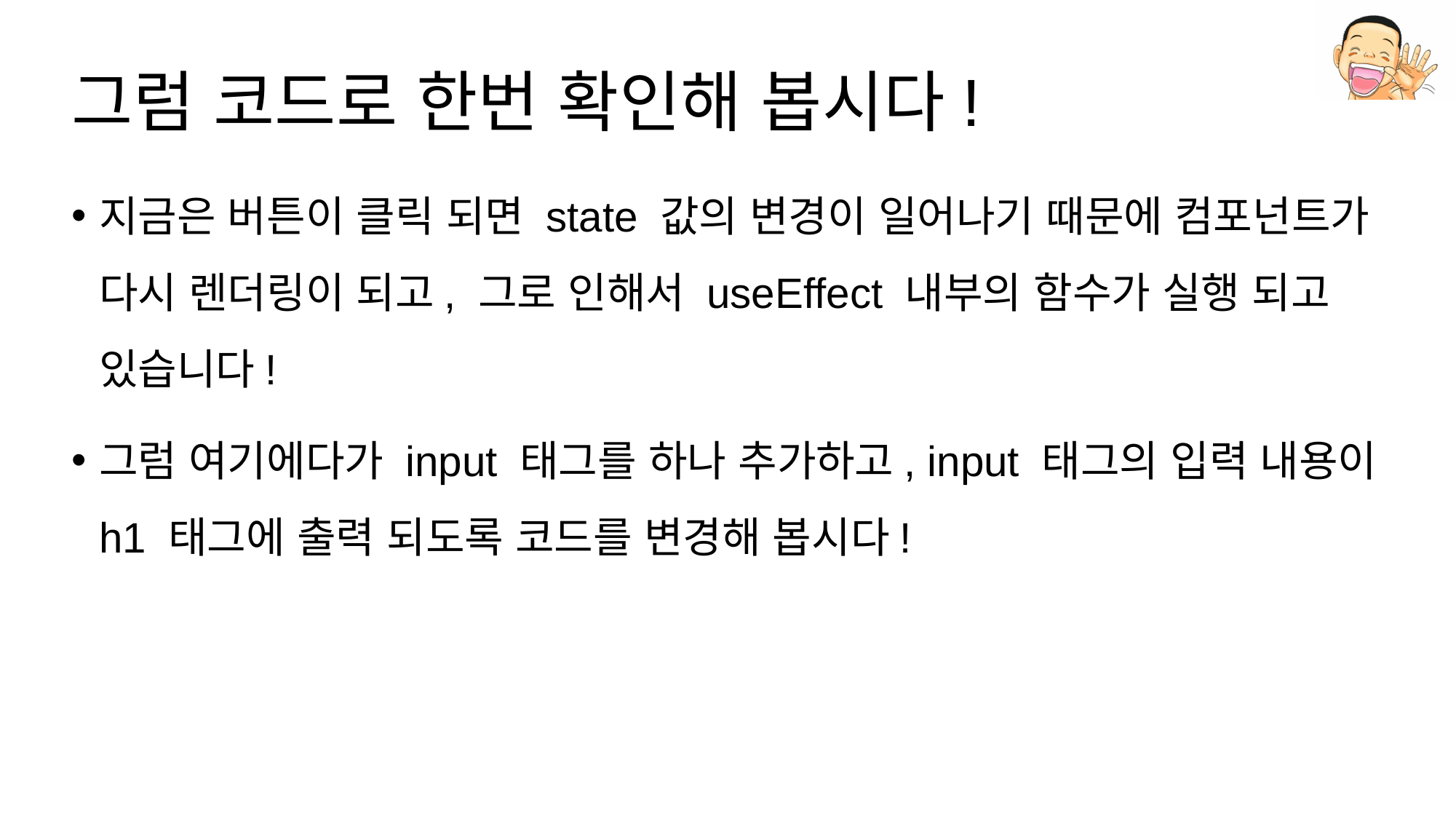

# 그럼 코드로 한번 확인해 봅시다!
지금은 버튼이 클릭 되면 state 값의 변경이 일어나기 때문에 컴포넌트가 다시 렌더링이 되고, 그로 인해서 useEffect 내부의 함수가 실행 되고 있습니다!
그럼 여기에다가 input 태그를 하나 추가하고, input 태그의 입력 내용이 h1 태그에 출력 되도록 코드를 변경해 봅시다!